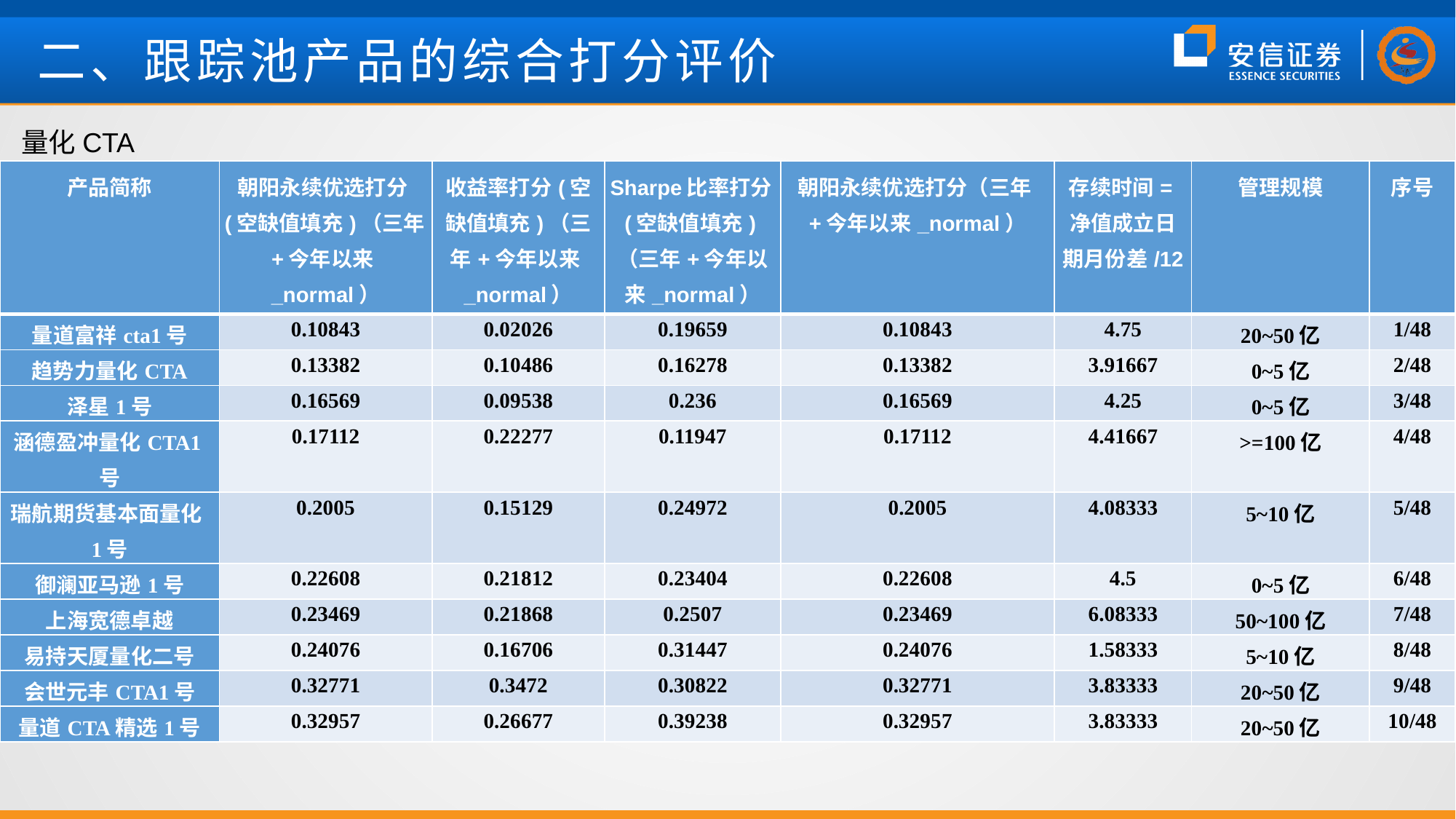

二、跟踪池产品的综合打分评价
量化CTA
| 产品简称 | 朝阳永续优选打分(空缺值填充)（三年+今年以来\_normal） | 收益率打分(空缺值填充)（三年+今年以来\_normal） | Sharpe比率打分(空缺值填充)（三年+今年以来\_normal） | 朝阳永续优选打分（三年+今年以来\_normal） | 存续时间=净值成立日期月份差/12 | 管理规模 | 序号 |
| --- | --- | --- | --- | --- | --- | --- | --- |
| 量道富祥cta1号 | 0.10843 | 0.02026 | 0.19659 | 0.10843 | 4.75 | 20~50亿 | 1/48 |
| 趋势力量化CTA | 0.13382 | 0.10486 | 0.16278 | 0.13382 | 3.91667 | 0~5亿 | 2/48 |
| 泽星1号 | 0.16569 | 0.09538 | 0.236 | 0.16569 | 4.25 | 0~5亿 | 3/48 |
| 涵德盈冲量化CTA1号 | 0.17112 | 0.22277 | 0.11947 | 0.17112 | 4.41667 | >=100亿 | 4/48 |
| 瑞航期货基本面量化1号 | 0.2005 | 0.15129 | 0.24972 | 0.2005 | 4.08333 | 5~10亿 | 5/48 |
| 御澜亚马逊1号 | 0.22608 | 0.21812 | 0.23404 | 0.22608 | 4.5 | 0~5亿 | 6/48 |
| 上海宽德卓越 | 0.23469 | 0.21868 | 0.2507 | 0.23469 | 6.08333 | 50~100亿 | 7/48 |
| 易持天厦量化二号 | 0.24076 | 0.16706 | 0.31447 | 0.24076 | 1.58333 | 5~10亿 | 8/48 |
| 会世元丰CTA1号 | 0.32771 | 0.3472 | 0.30822 | 0.32771 | 3.83333 | 20~50亿 | 9/48 |
| 量道CTA精选1号 | 0.32957 | 0.26677 | 0.39238 | 0.32957 | 3.83333 | 20~50亿 | 10/48 |